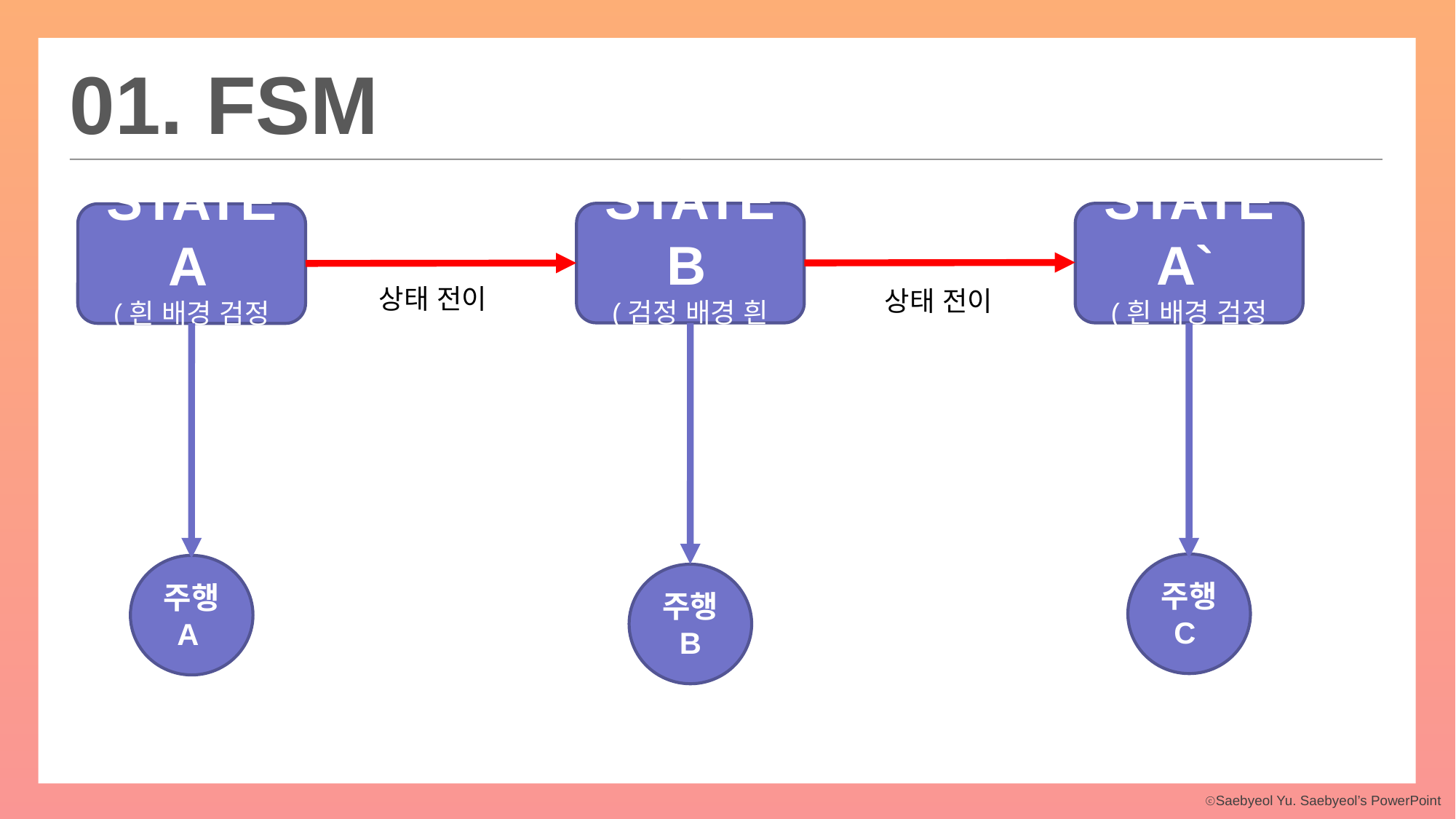

01. FSM
STATE B
(검정 배경 흰 선)
STATE A`
(흰 배경 검정 선)
STATE A
(흰 배경 검정 선)

상태 전이
상태 전이

주행
C
주행
A
주행
B